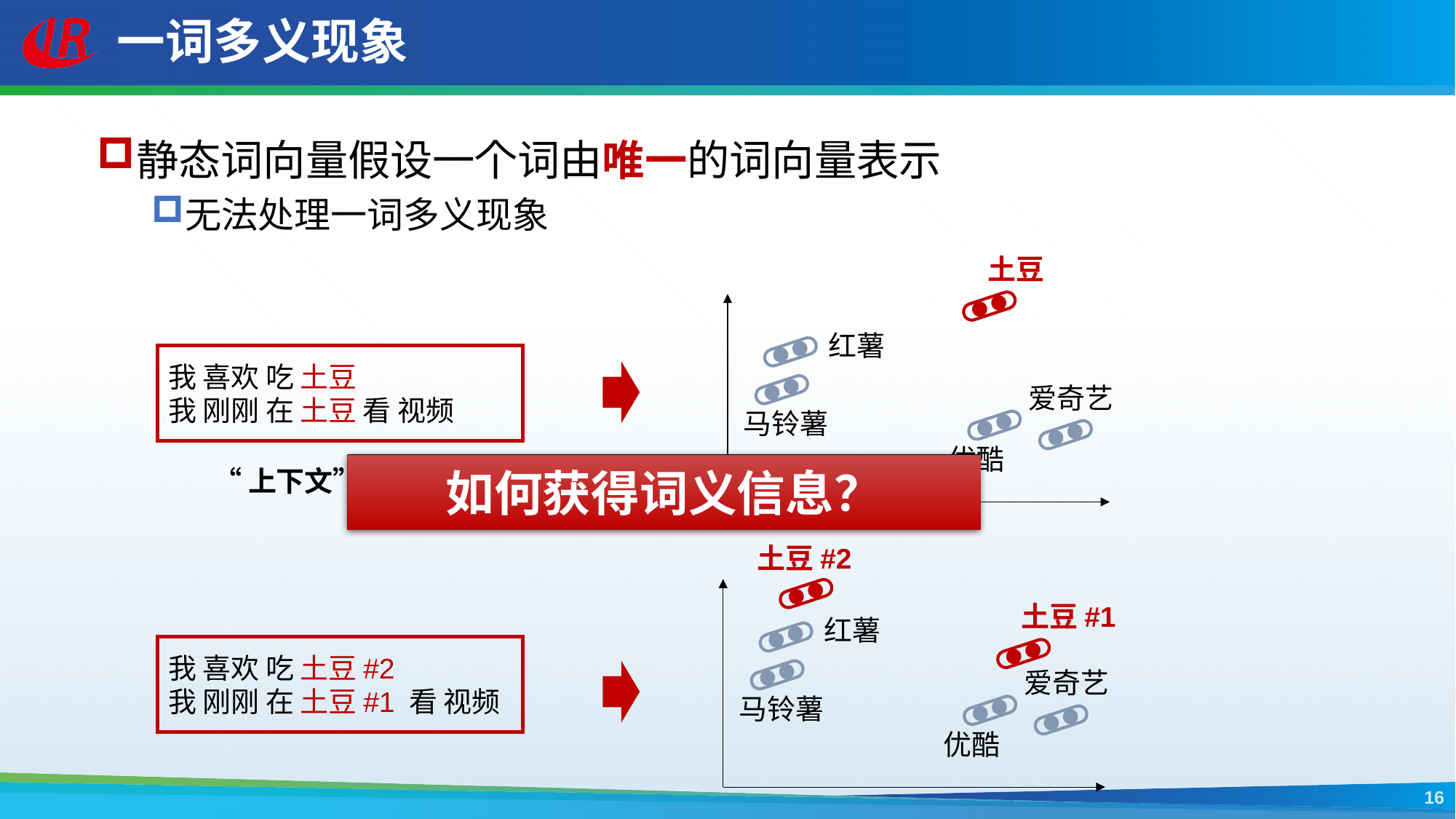

# 一词多义现象
静态词向量假设一个词由唯一的词向量表示
无法处理一词多义现象
土豆

红薯

我 喜欢 吃 土豆
我 刚刚 在 土豆 看 视频

爱奇艺

马铃薯

优酷
如何获得词义信息？
“上下文”信息混乱
土豆#2

土豆#1
红薯

我 喜欢 吃 土豆#2
我 刚刚 在 土豆#1 看 视频

爱奇艺

马铃薯

优酷
16